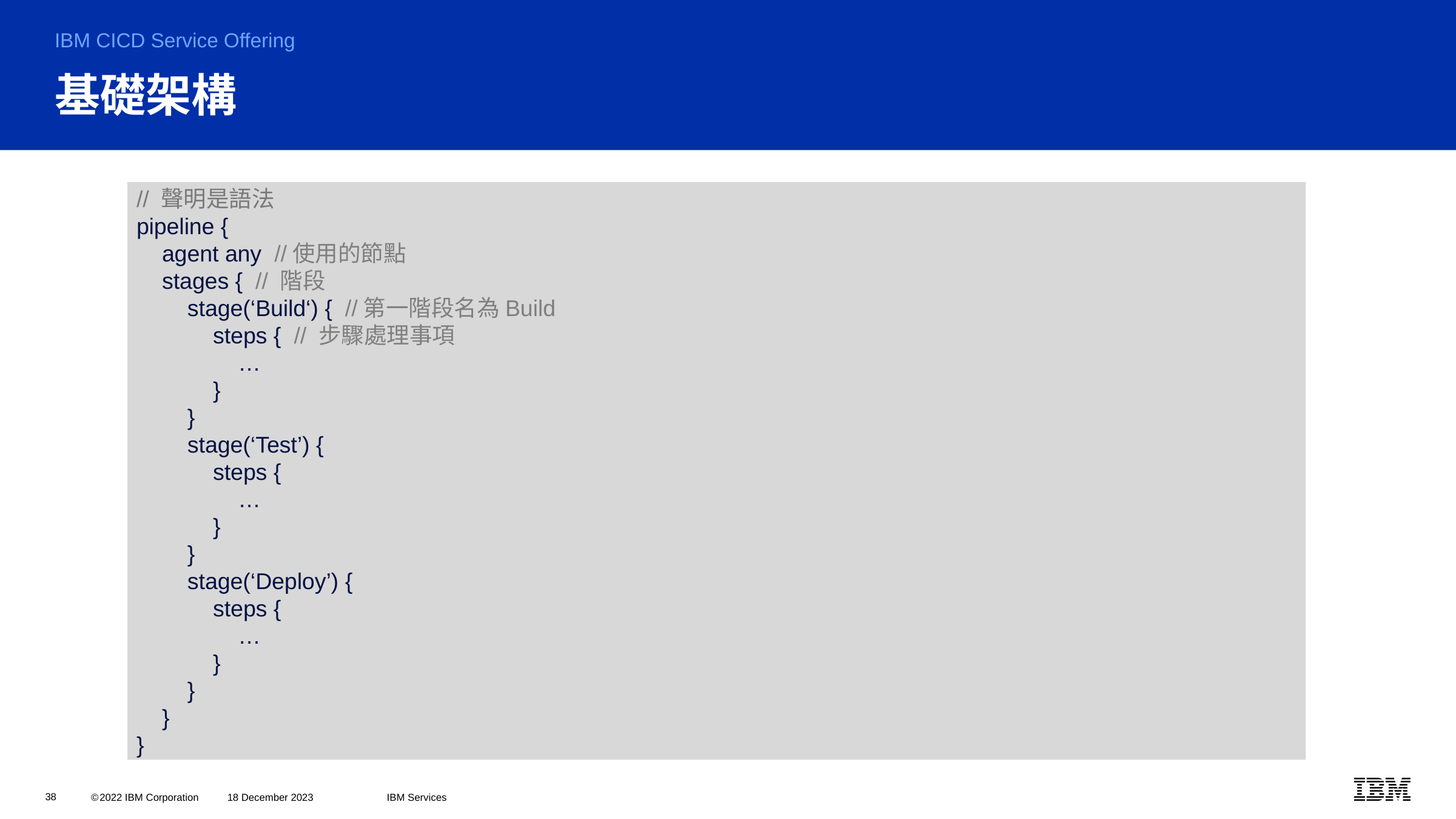

IBM CICD Service Offering
# 基礎架構

// 聲明是語法
pipeline {
    agent any  //使用的節點
    stages {  // 階段
        stage(‘Build‘) {  //第一階段名為Build
            steps {  // 步驟處理事項
                …
            }
        }
        stage(‘Test’) {
            steps {
                …
            }
        }
        stage(‘Deploy’) {
            steps {
                …
            }
        }
    }
}